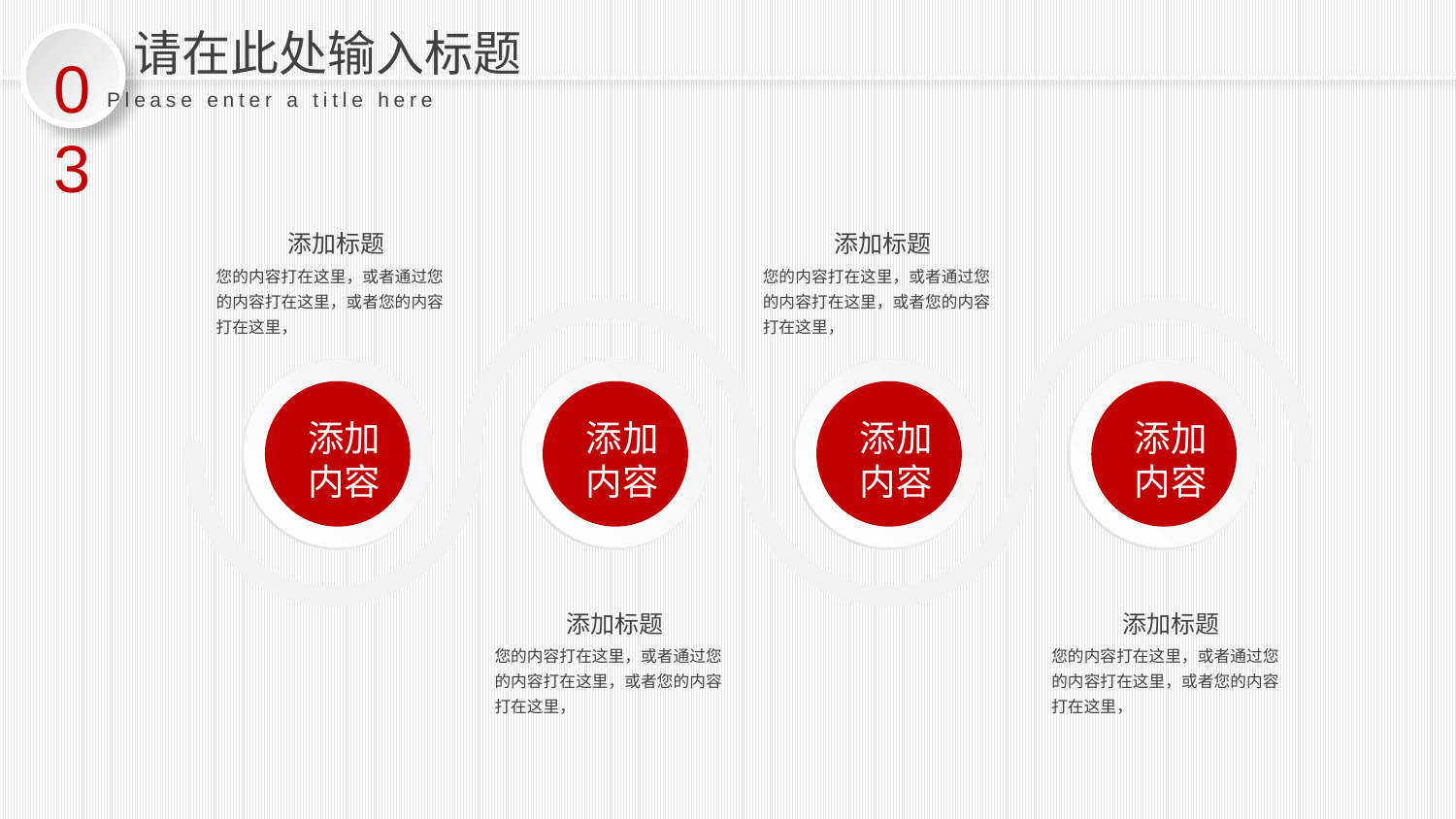

请在此处输入标题

03
Please enter a title here
添加标题
您的内容打在这里，或者通过您的内容打在这里，或者您的内容打在这里，
添加标题
您的内容打在这里，或者通过您的内容打在这里，或者您的内容打在这里，

添加
内容

添加
内容

添加
内容

添加
内容
添加标题
您的内容打在这里，或者通过您的内容打在这里，或者您的内容打在这里，
添加标题
您的内容打在这里，或者通过您的内容打在这里，或者您的内容打在这里，